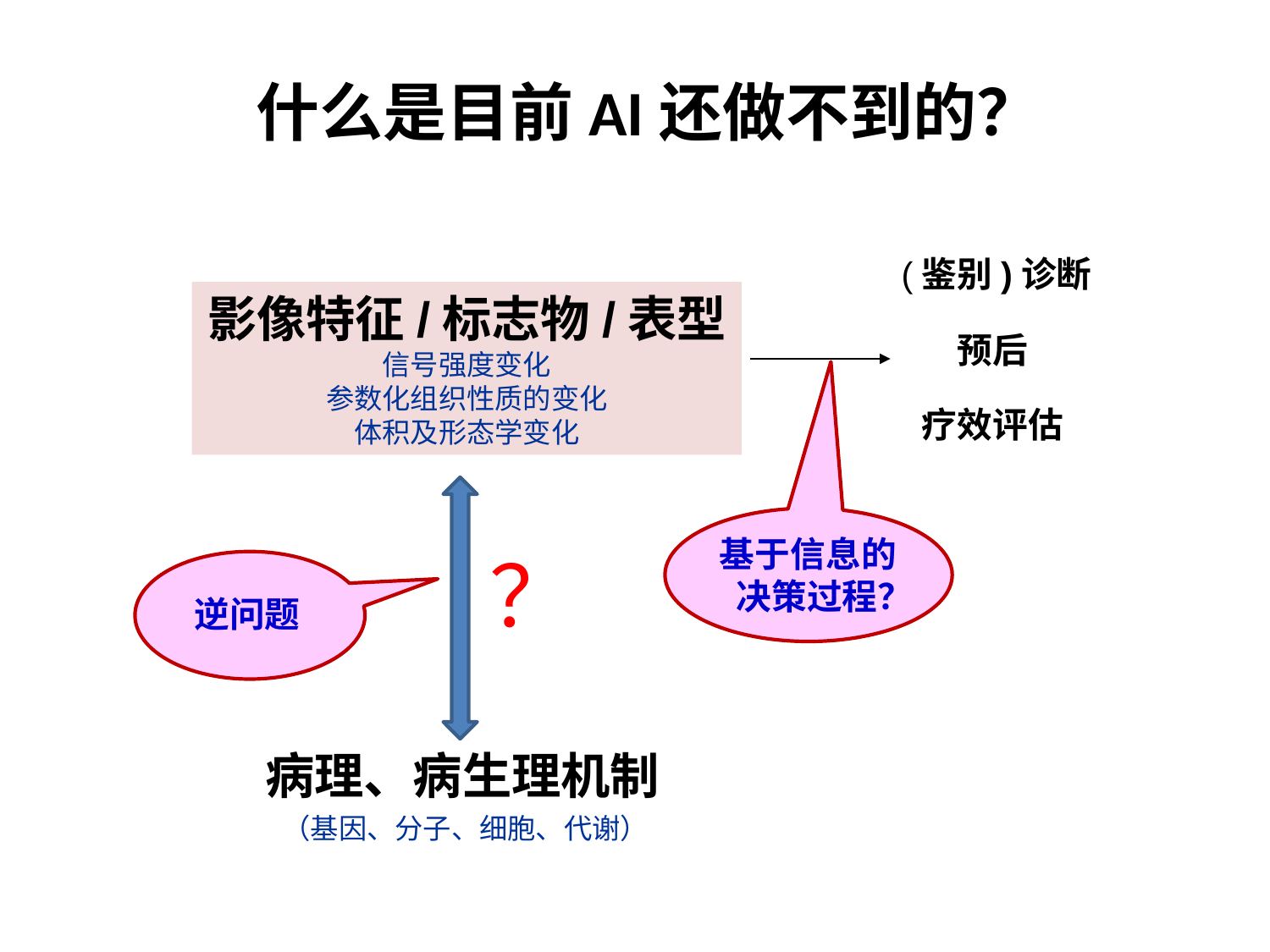

什么是目前AI还做不到的？
(鉴别)诊断
预后
疗效评估
影像特征/标志物/表型
信号强度变化
参数化组织性质的变化
体积及形态学变化

病理、病生理机制
（基因、分子、细胞、代谢）
？

基于信息的
 决策过程？

逆问题